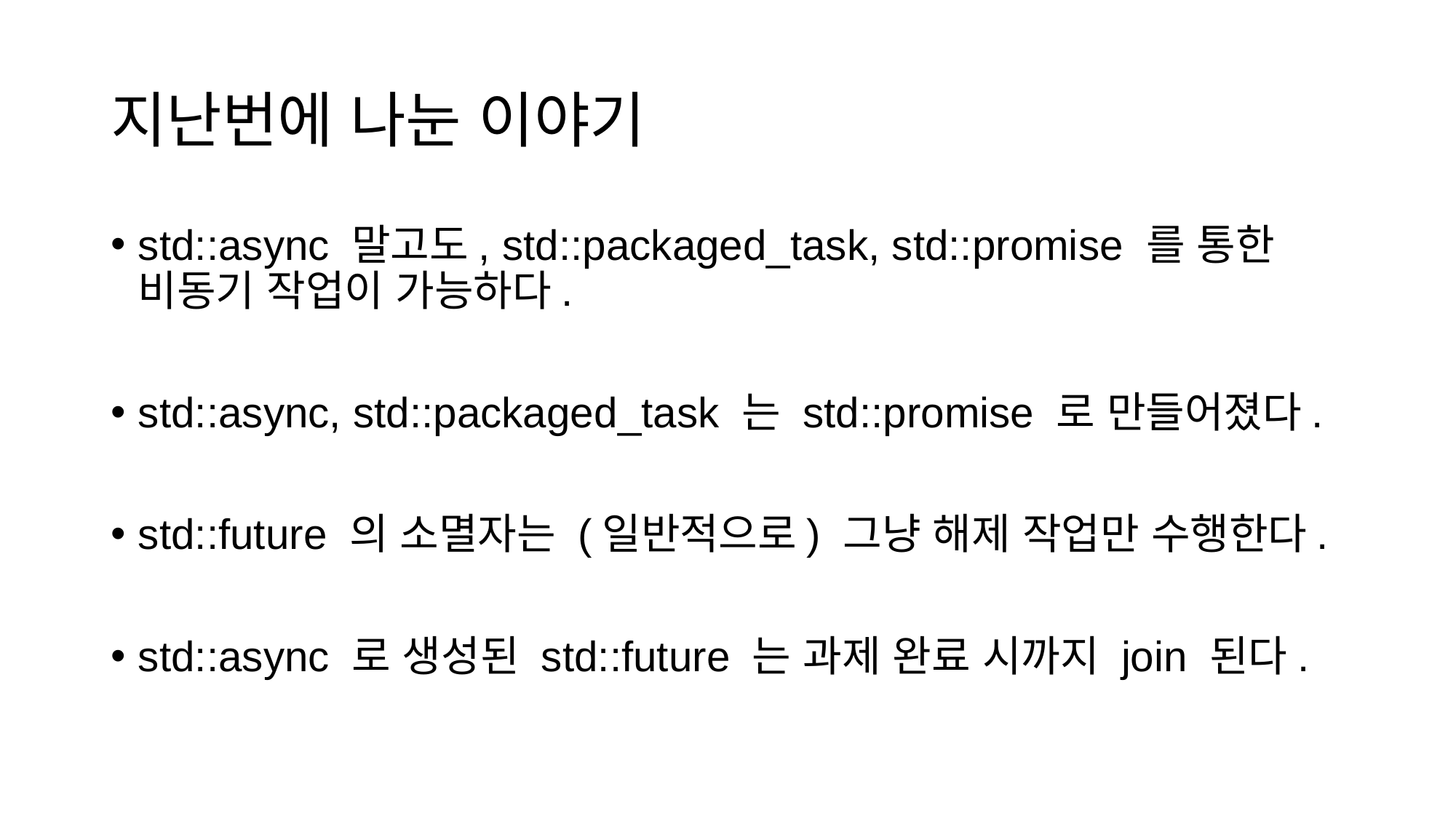

# 지난번에 나눈 이야기
std::async 말고도, std::packaged_task, std::promise 를 통한 비동기 작업이 가능하다.

std::async, std::packaged_task 는 std::promise 로 만들어졌다.

std::future 의 소멸자는 (일반적으로) 그냥 해제 작업만 수행한다.

std::async 로 생성된 std::future 는 과제 완료 시까지 join 된다.